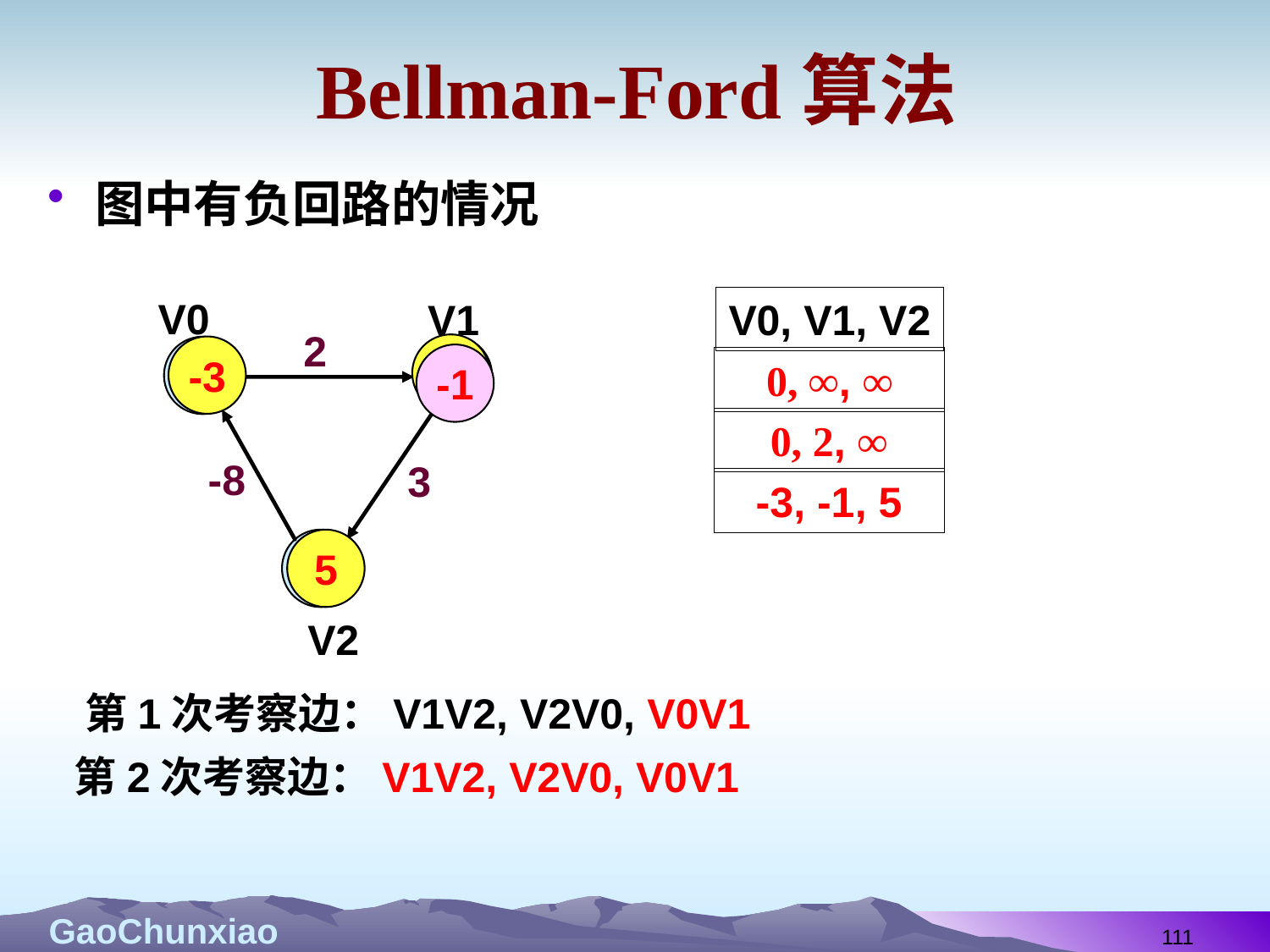

# Bellman-Ford算法
图中有负回路的情况
V0
V1
2

0

-8
3

V2
V0, V1, V2
2
-3
∞
-1
0, ∞, ∞
0, 2, ∞
-3, -1, 5
5
∞
第1次考察边：V1V2, V2V0, V0V1
第2次考察边：V1V2, V2V0, V0V1
111